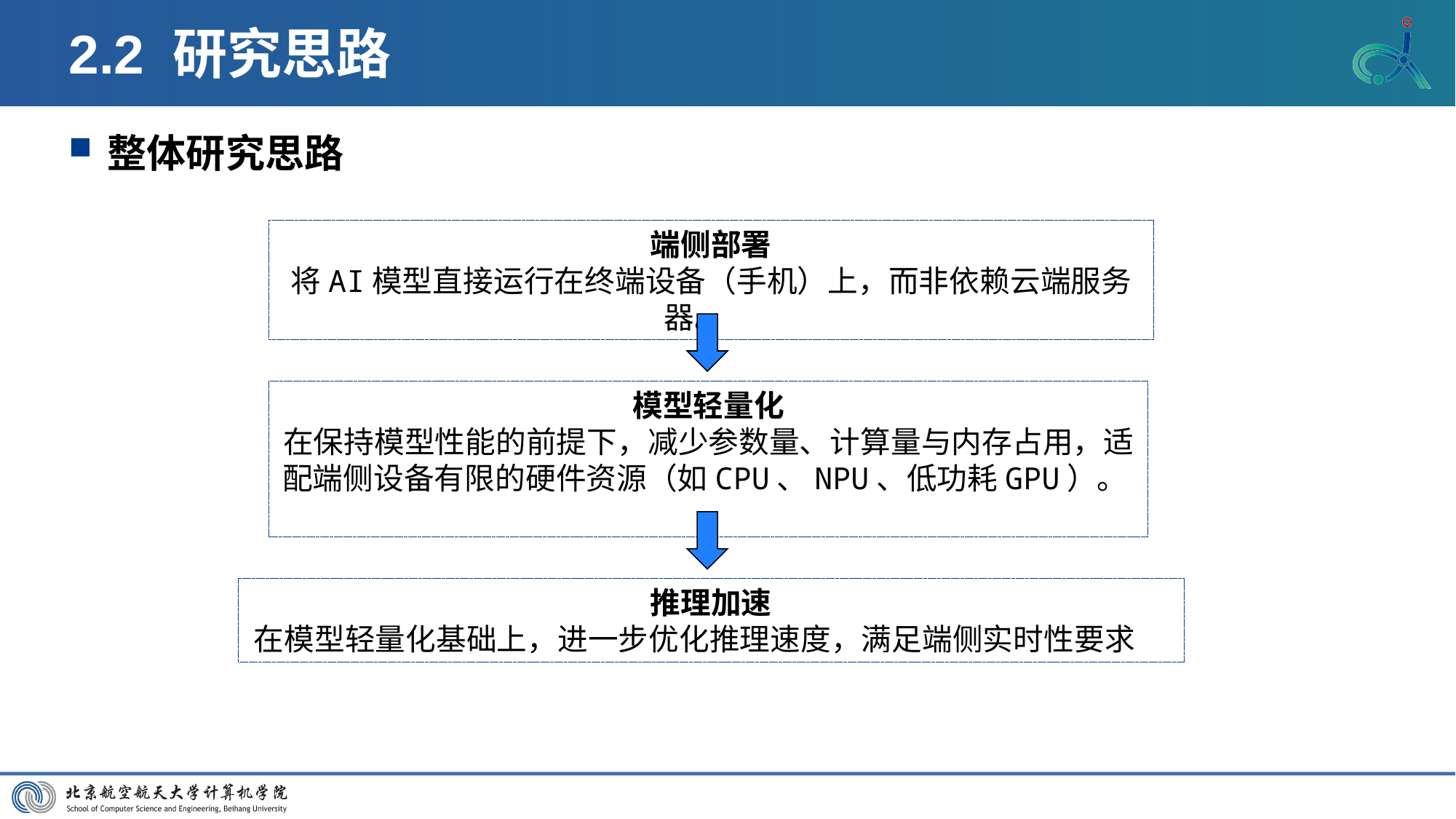

# 2.2 研究思路
整体研究思路
端侧部署
将AI模型直接运行在终端设备（手机）上，而非依赖云端服务器。

模型轻量化
在保持模型性能的前提下，减少参数量、计算量与内存占用，适配端侧设备有限的硬件资源（如CPU、NPU、低功耗GPU）。

推理加速
在模型轻量化基础上，进一步优化推理速度，满足端侧实时性要求
6